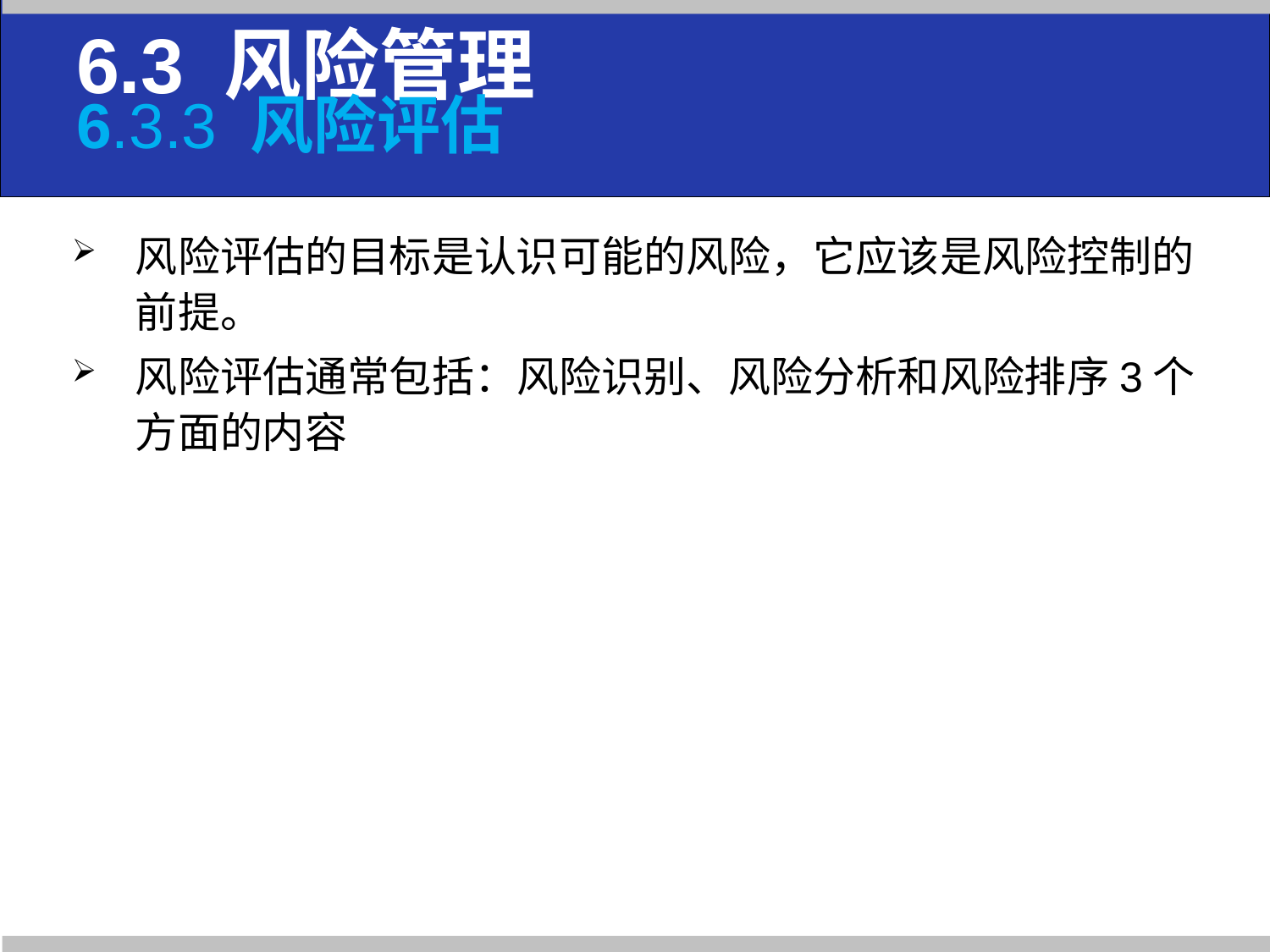

6.3 风险管理
6.3.3 风险评估
风险评估的目标是认识可能的风险，它应该是风险控制的前提。
风险评估通常包括：风险识别、风险分析和风险排序3个方面的内容
768